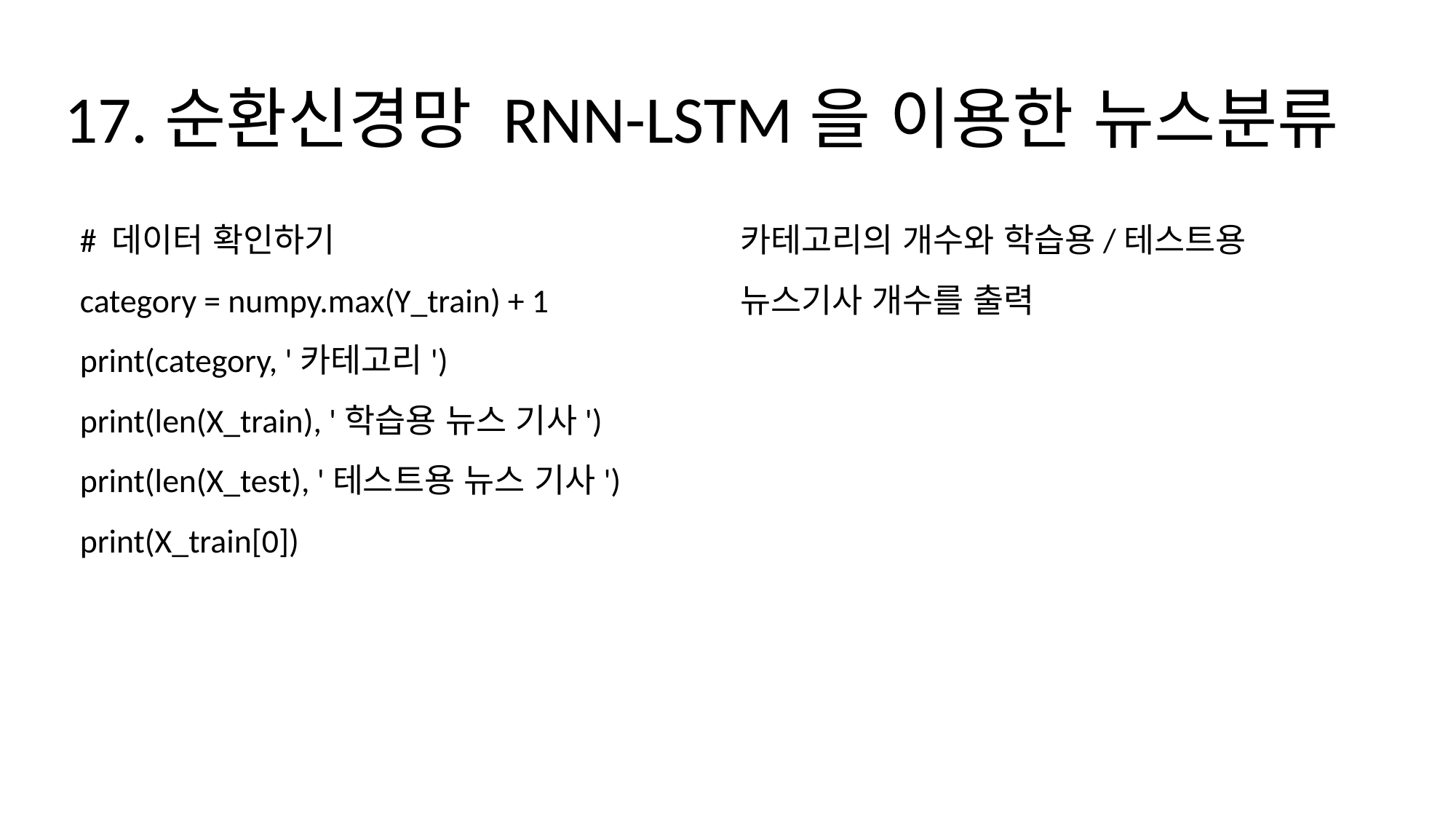

# 17.순환신경망 RNN-LSTM을 이용한 뉴스분류
카테고리의 개수와 학습용/테스트용 뉴스기사 개수를 출력

# 데이터 확인하기
category = numpy.max(Y_train) + 1
print(category, '카테고리')
print(len(X_train), '학습용 뉴스 기사')
print(len(X_test), '테스트용 뉴스 기사')
print(X_train[0])